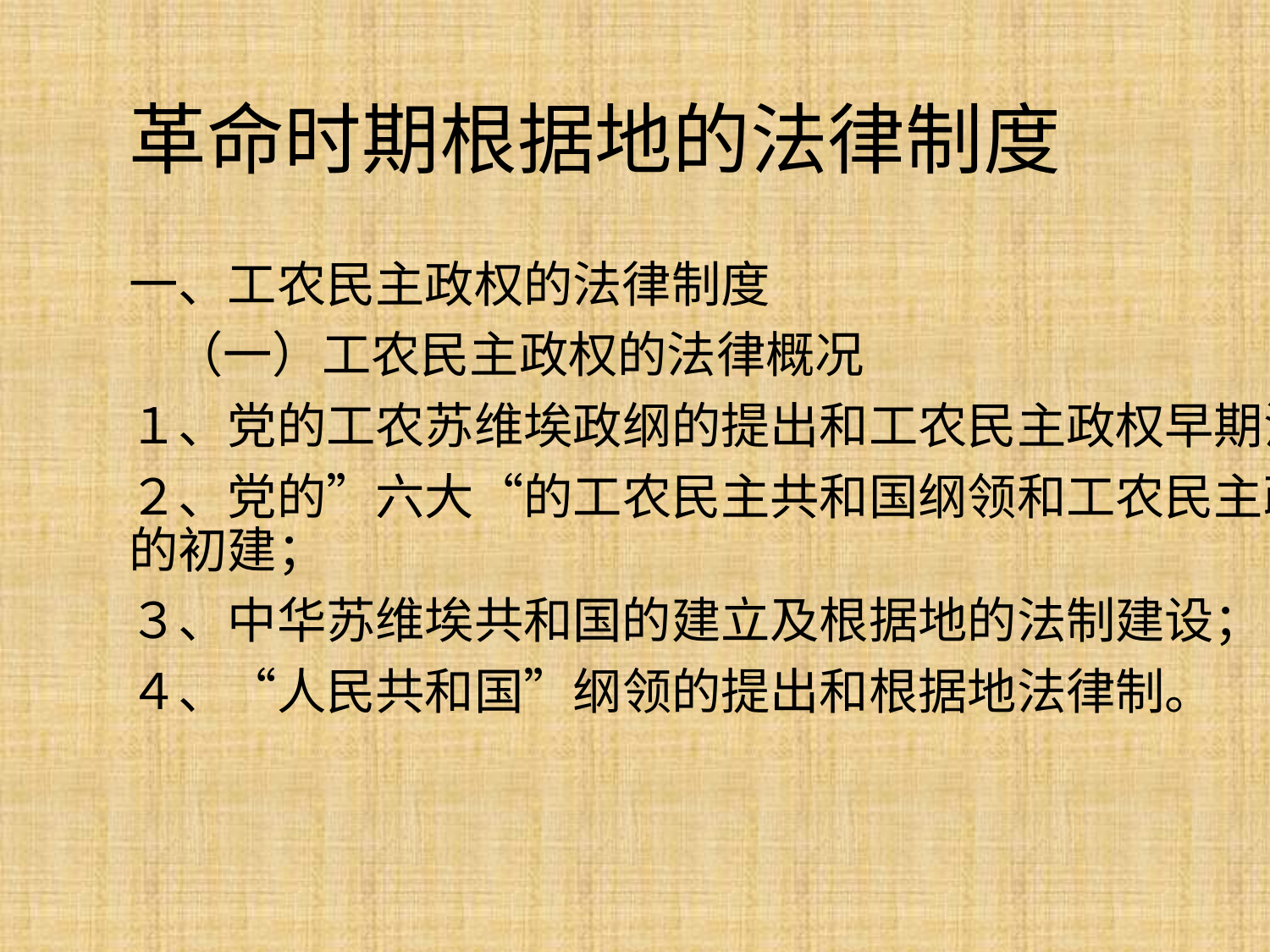

# 革命时期根据地的法律制度
一、工农民主政权的法律制度
   （一）工农民主政权的法律概况
１、党的工农苏维埃政纲的提出和工农民主政权早期法令的颁布；
２、党的”六大“的工农民主共和国纲领和工农民主政权法律制度的初建；
３、中华苏维埃共和国的建立及根据地的法制建设；
４、“人民共和国”纲领的提出和根据地法律制。